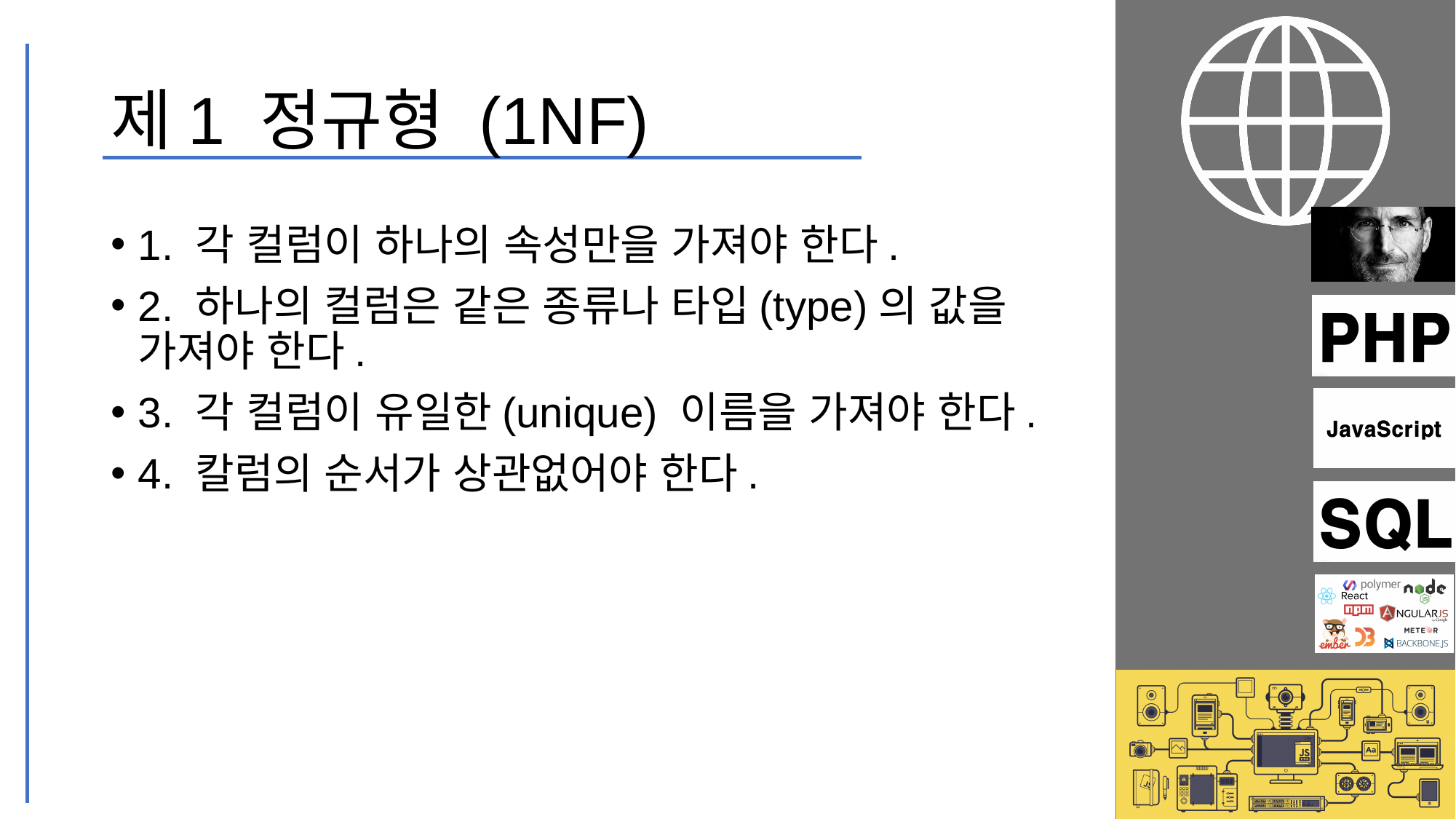

# 제1 정규형 (1NF)
1. 각 컬럼이 하나의 속성만을 가져야 한다.
2. 하나의 컬럼은 같은 종류나 타입(type)의 값을 가져야 한다.
3. 각 컬럼이 유일한(unique) 이름을 가져야 한다.
4. 칼럼의 순서가 상관없어야 한다.